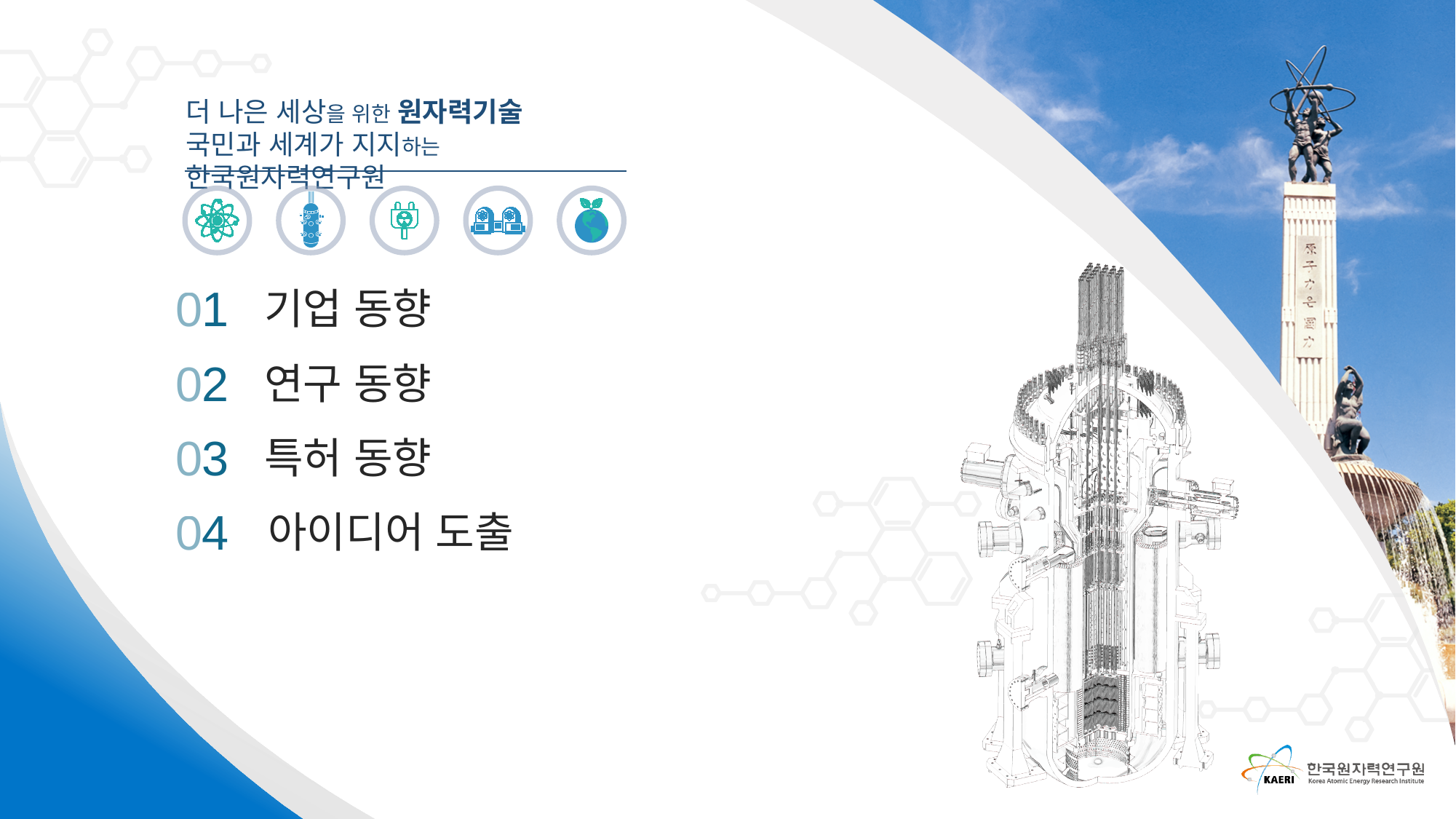

01
기업 동향
02
연구 동향
03
특허 동향
04
아이디어 도출